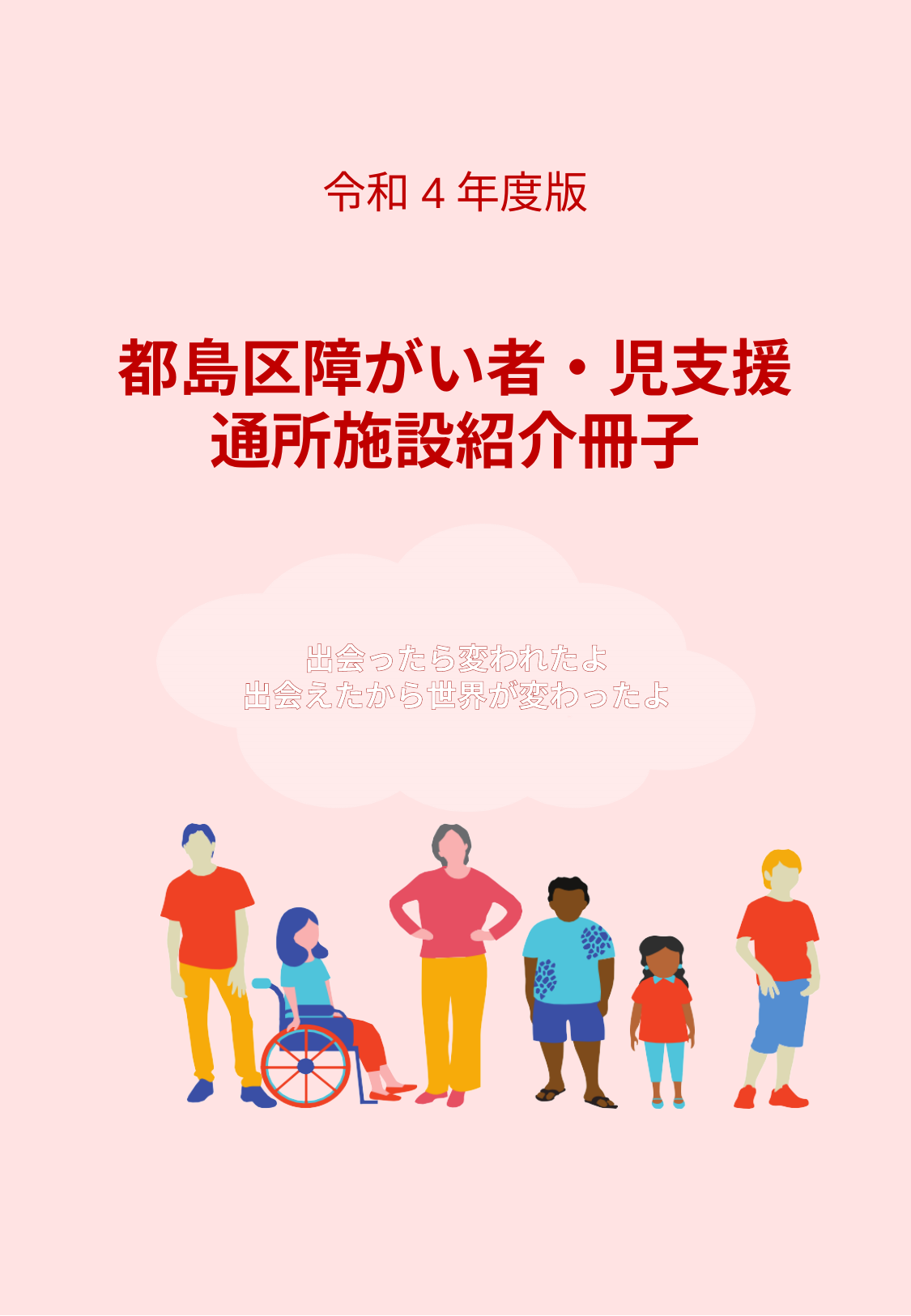

# 令和4年度版
都島区障がい者・児支援
通所施設紹介冊子
出会ったら変われたよ
出会えたから世界が変わったよ